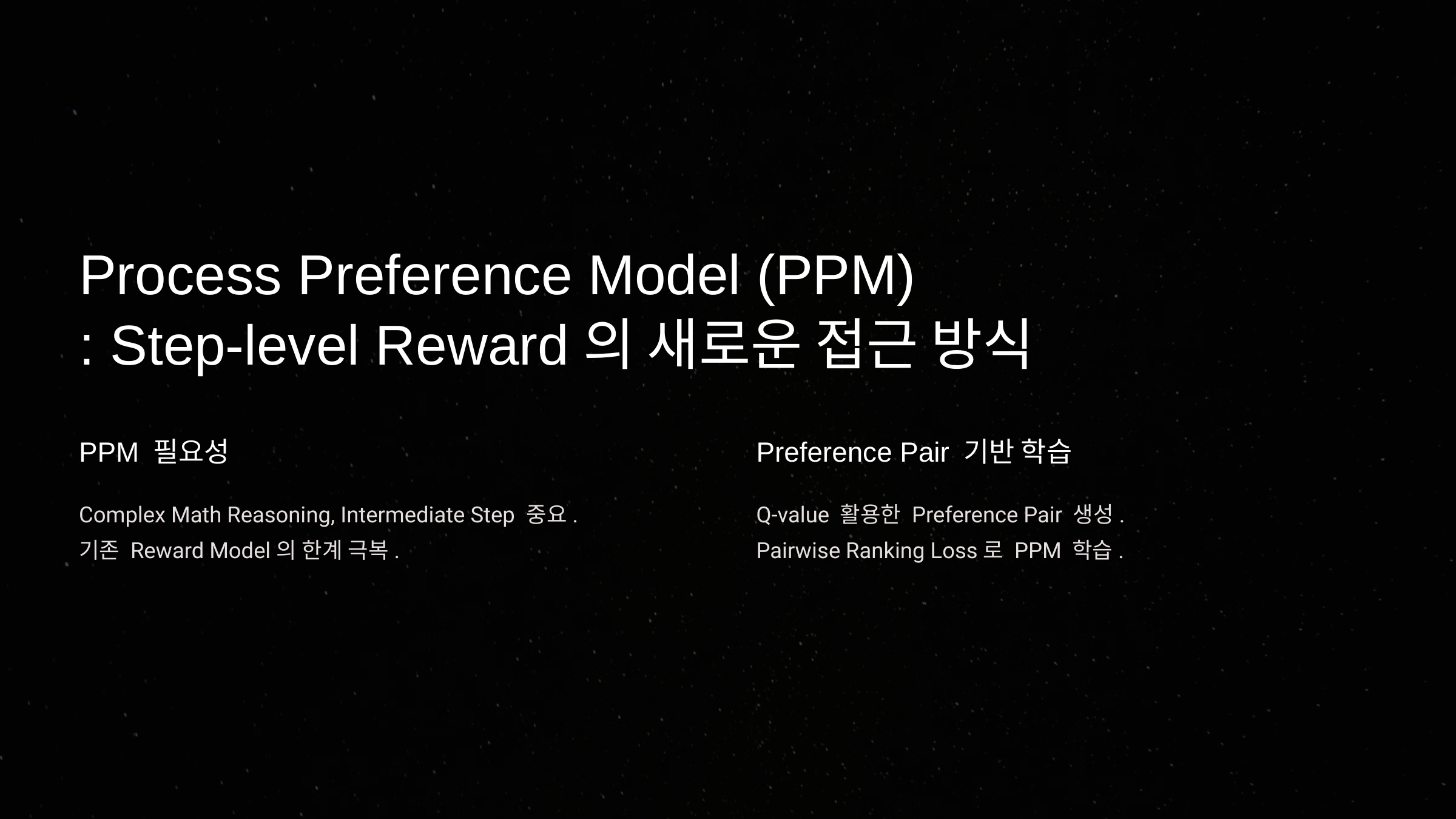

Process Preference Model (PPM)
: Step-level Reward의 새로운 접근 방식
PPM 필요성
Preference Pair 기반 학습
Complex Math Reasoning, Intermediate Step 중요.
기존 Reward Model의 한계 극복.
Q-value 활용한 Preference Pair 생성.
Pairwise Ranking Loss로 PPM 학습.